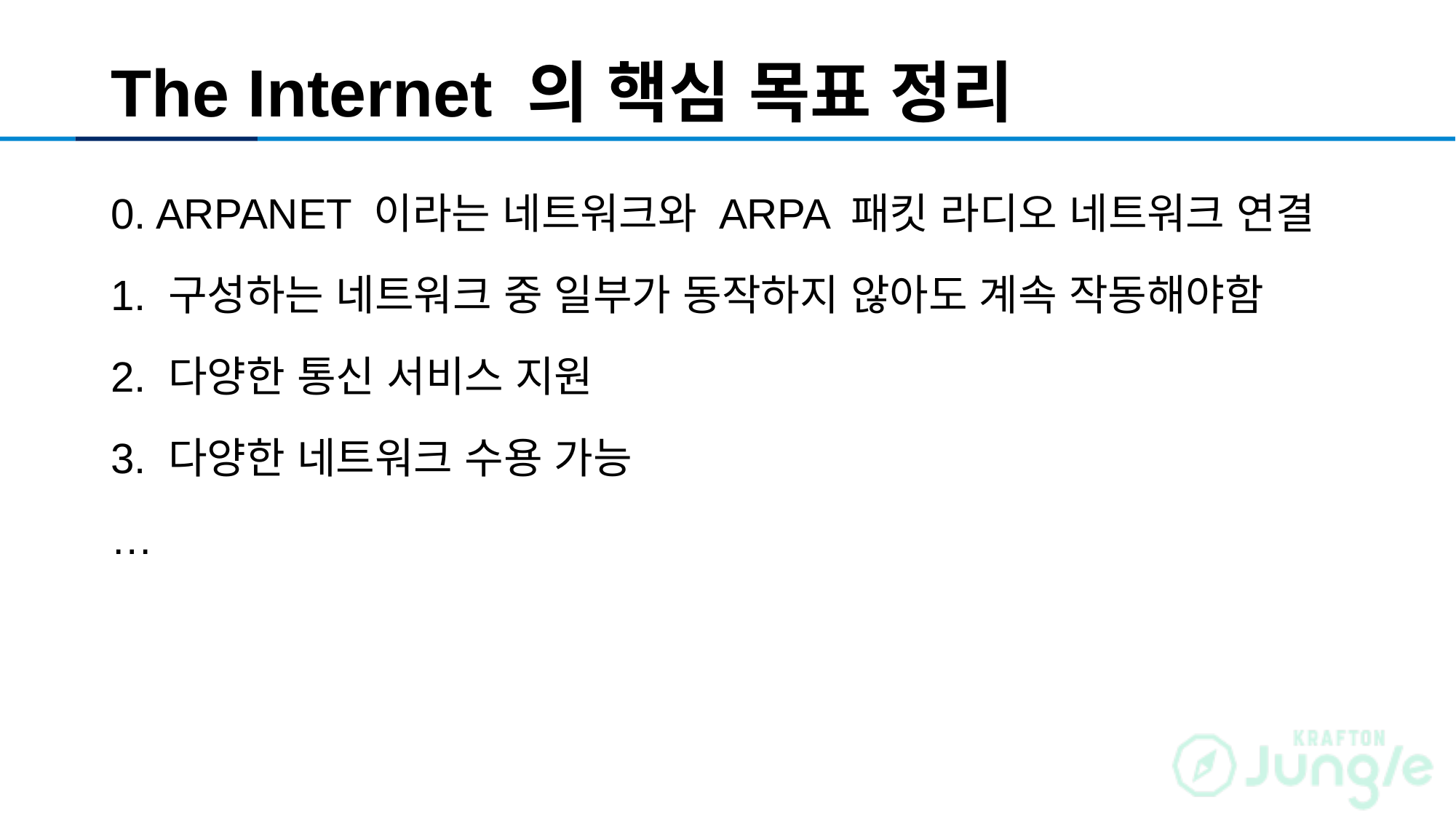

# The Internet 의 핵심 목표 정리
0. ARPANET 이라는 네트워크와 ARPA 패킷 라디오 네트워크 연결
1. 구성하는 네트워크 중 일부가 동작하지 않아도 계속 작동해야함
2. 다양한 통신 서비스 지원
3. 다양한 네트워크 수용 가능
…